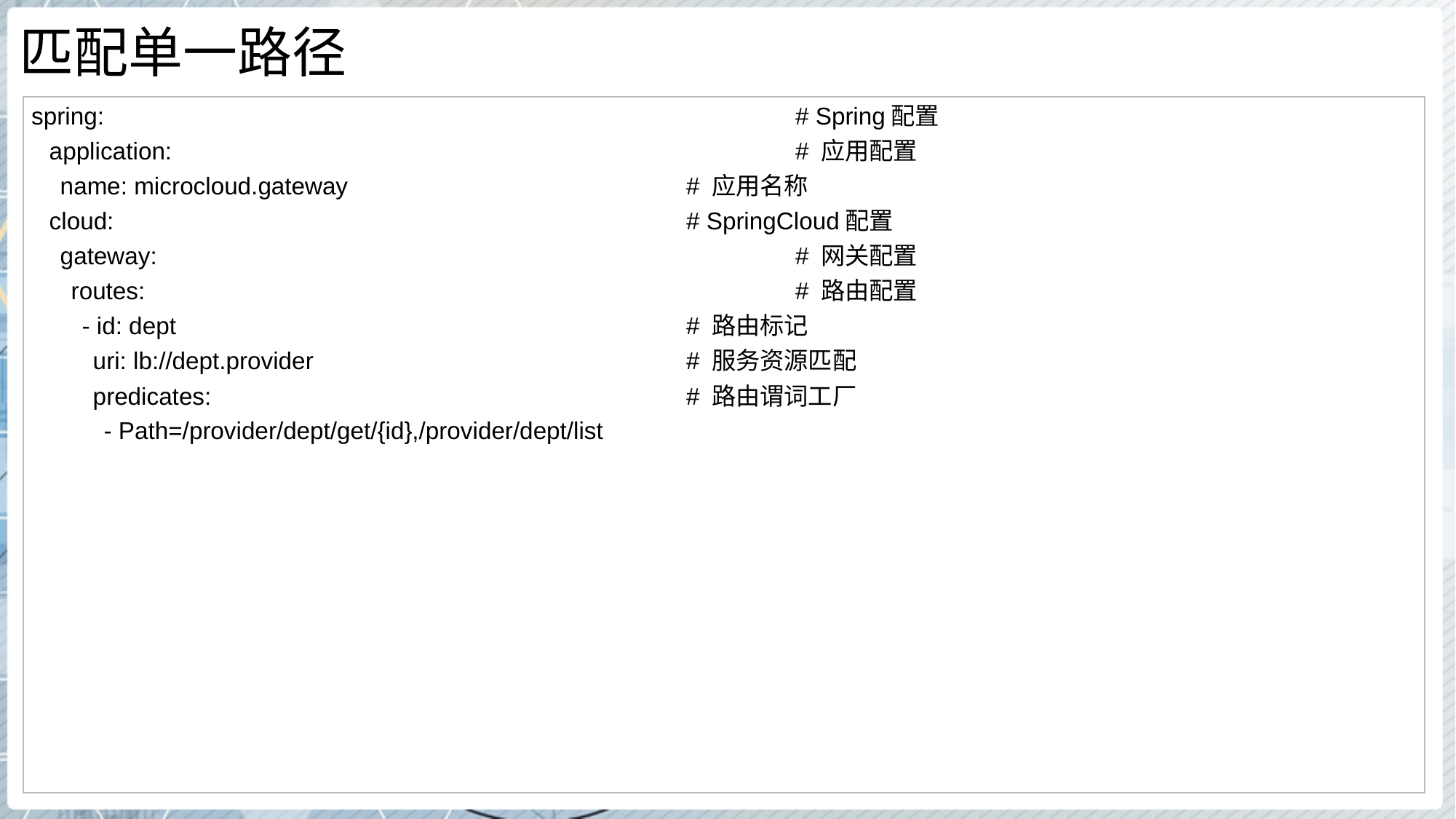

# 匹配单一路径
| spring: # Spring配置 application: # 应用配置 name: microcloud.gateway # 应用名称 cloud: # SpringCloud配置 gateway: # 网关配置 routes: # 路由配置 - id: dept # 路由标记 uri: lb://dept.provider # 服务资源匹配 predicates: # 路由谓词工厂 - Path=/provider/dept/get/{id},/provider/dept/list |
| --- |